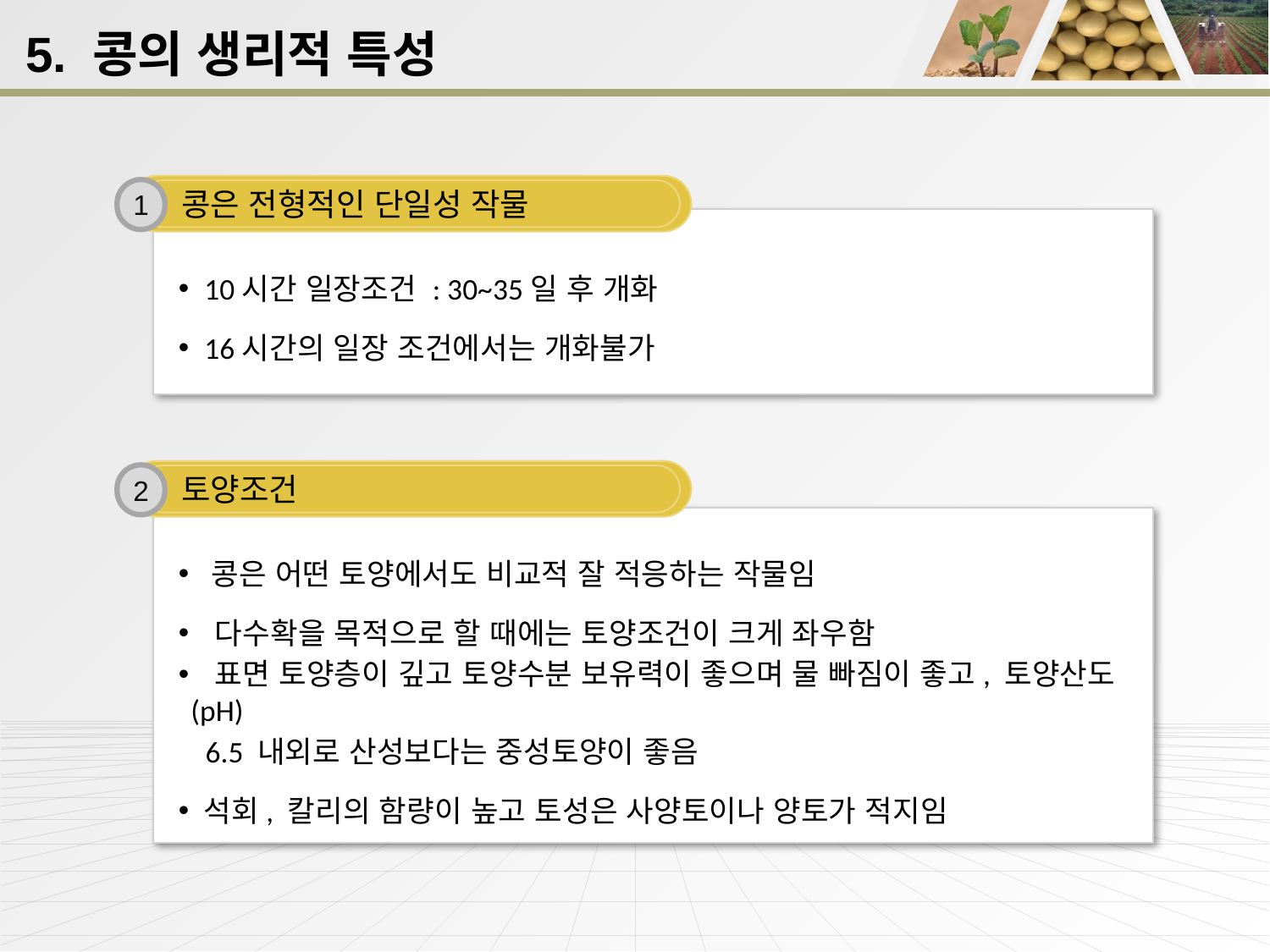

5. 콩의 생리적 특성

콩은 전형적인 단일성 작물
1
  10시간 일장조건 : 30~35일 후 개화
  16시간의 일장 조건에서는 개화불가

토양조건
2
  콩은 어떤 토양에서도 비교적 잘 적응하는 작물임
  다수확을 목적으로 할 때에는 토양조건이 크게 좌우함
  표면 토양층이 깊고 토양수분 보유력이 좋으며 물 빠짐이 좋고, 토양산도(pH)
    6.5 내외로 산성보다는 중성토양이 좋음
석회, 칼리의 함량이 높고 토성은 사양토이나 양토가 적지임